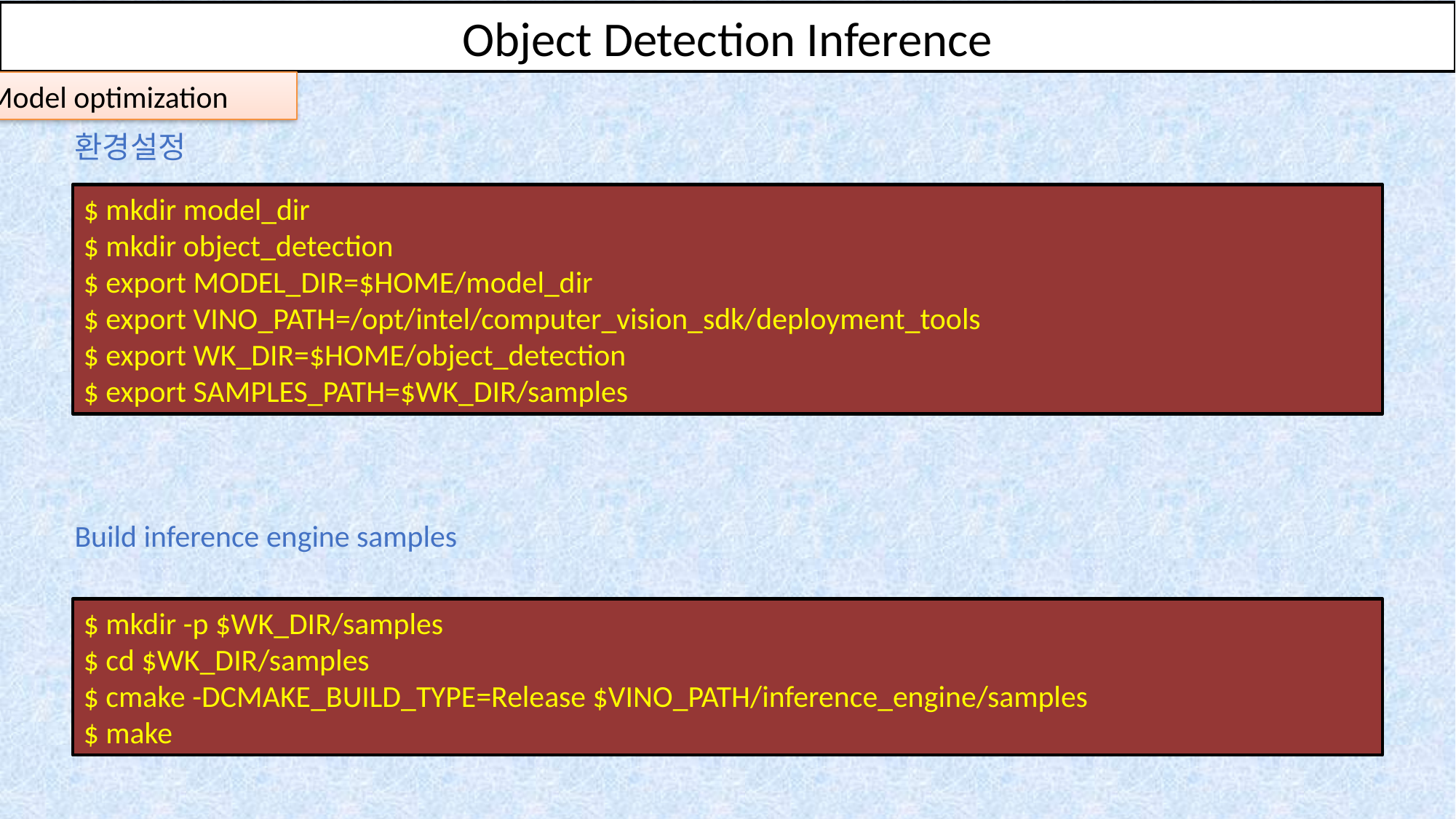

Object Detection Inference
OpenVINO의 Deep Learning Toolkit을 사용하여 S/W 구현하기
Model optimization
환경설정
$ mkdir model_dir
$ mkdir object_detection
$ export MODEL_DIR=$HOME/model_dir
$ export VINO_PATH=/opt/intel/computer_vision_sdk/deployment_tools
$ export WK_DIR=$HOME/object_detection
$ export SAMPLES_PATH=$WK_DIR/samples
Build inference engine samples
$ mkdir -p $WK_DIR/samples
$ cd $WK_DIR/samples
$ cmake -DCMAKE_BUILD_TYPE=Release $VINO_PATH/inference_engine/samples
$ make